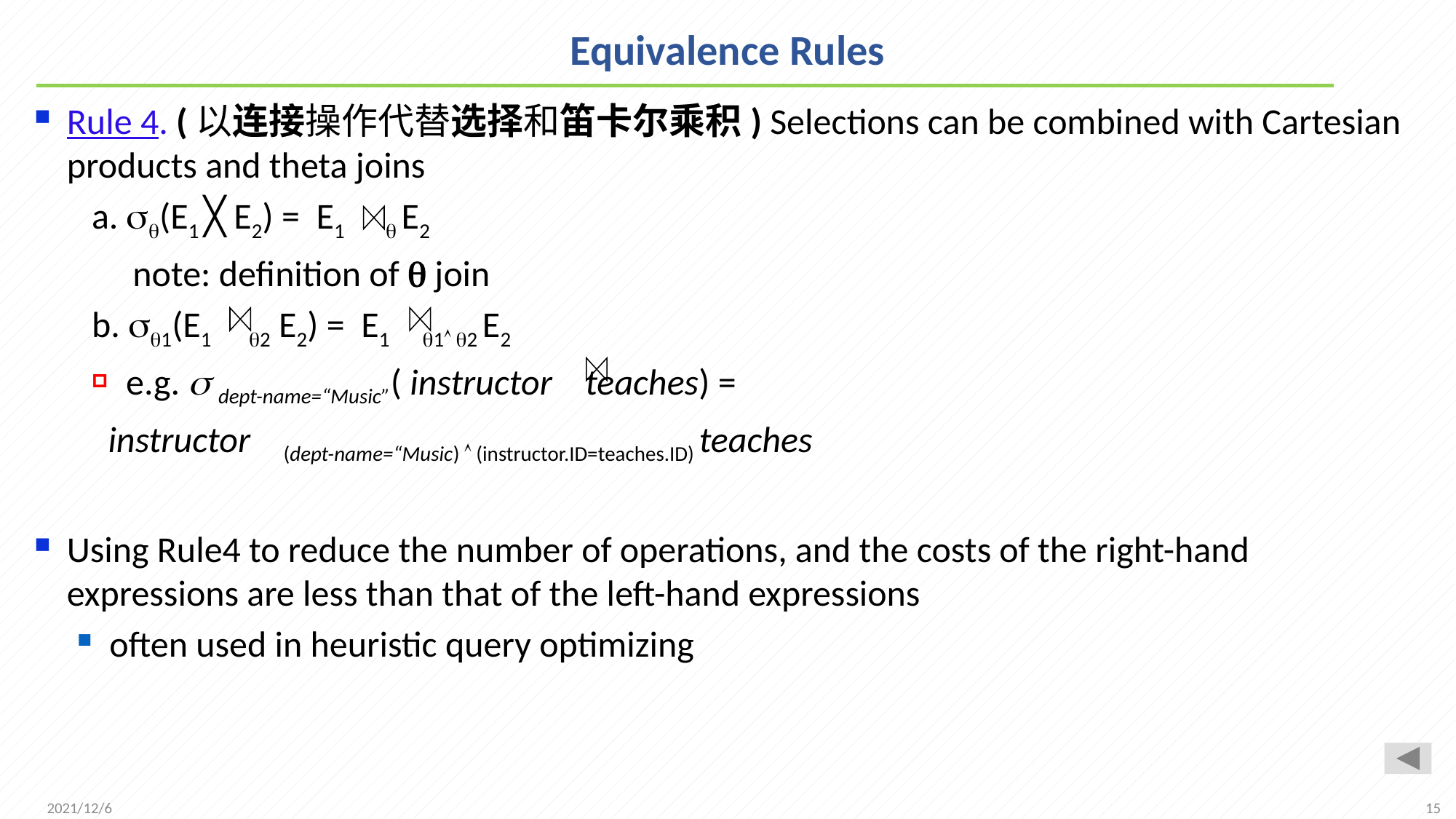

# Equivalence Rules
Rule 4. (以连接操作代替选择和笛卡尔乘积) Selections can be combined with Cartesian products and theta joins
a. σθ(E1 ╳ E2) =  E1     θ E2
     note: definition of θ join
b. σθ1(E1     θ2 E2) =  E1    θ1∧ θ2 E2
e.g. σ dept-name=“Music”( instructor    teaches) =
  instructor    (dept-name=“Music) ∧ (instructor.ID=teaches.ID) teaches

Using Rule4 to reduce the number of operations, and the costs of the right-hand expressions are less than that of the left-hand expressions
often used in heuristic query optimizing

15
2021/12/6